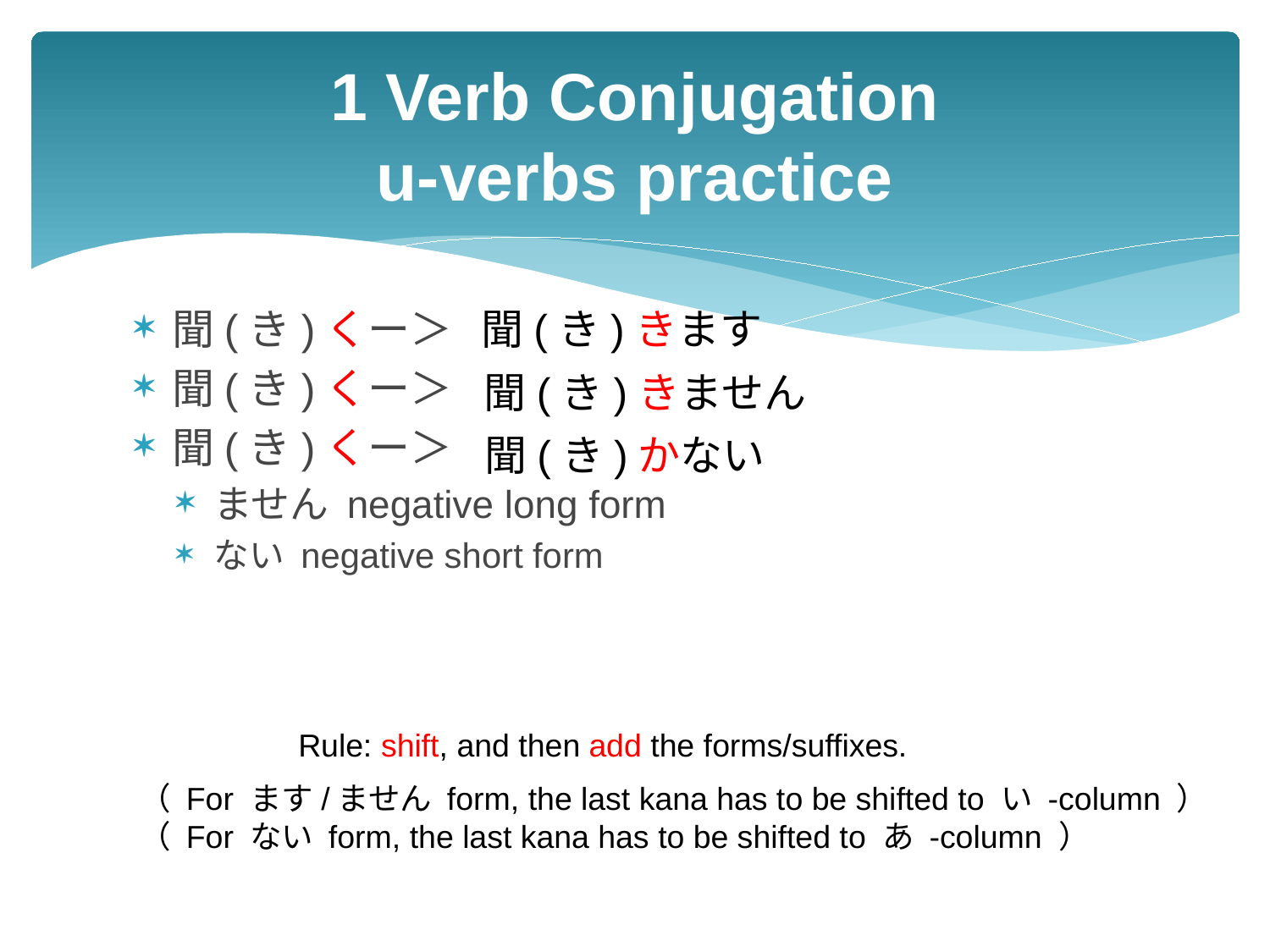

# 1 Verb Conjugation u-verbs practice
聞(き)くー＞
聞(き)くー＞
聞(き)くー＞
ません negative long form
ない negative short form

聞(き)きます
聞(き)きません
聞(き)かない
Rule: shift, and then add the forms/suffixes.
（ For ます/ません form, the last kana has to be shifted to い -column ）
（ For ない form, the last kana has to be shifted to あ -column ）